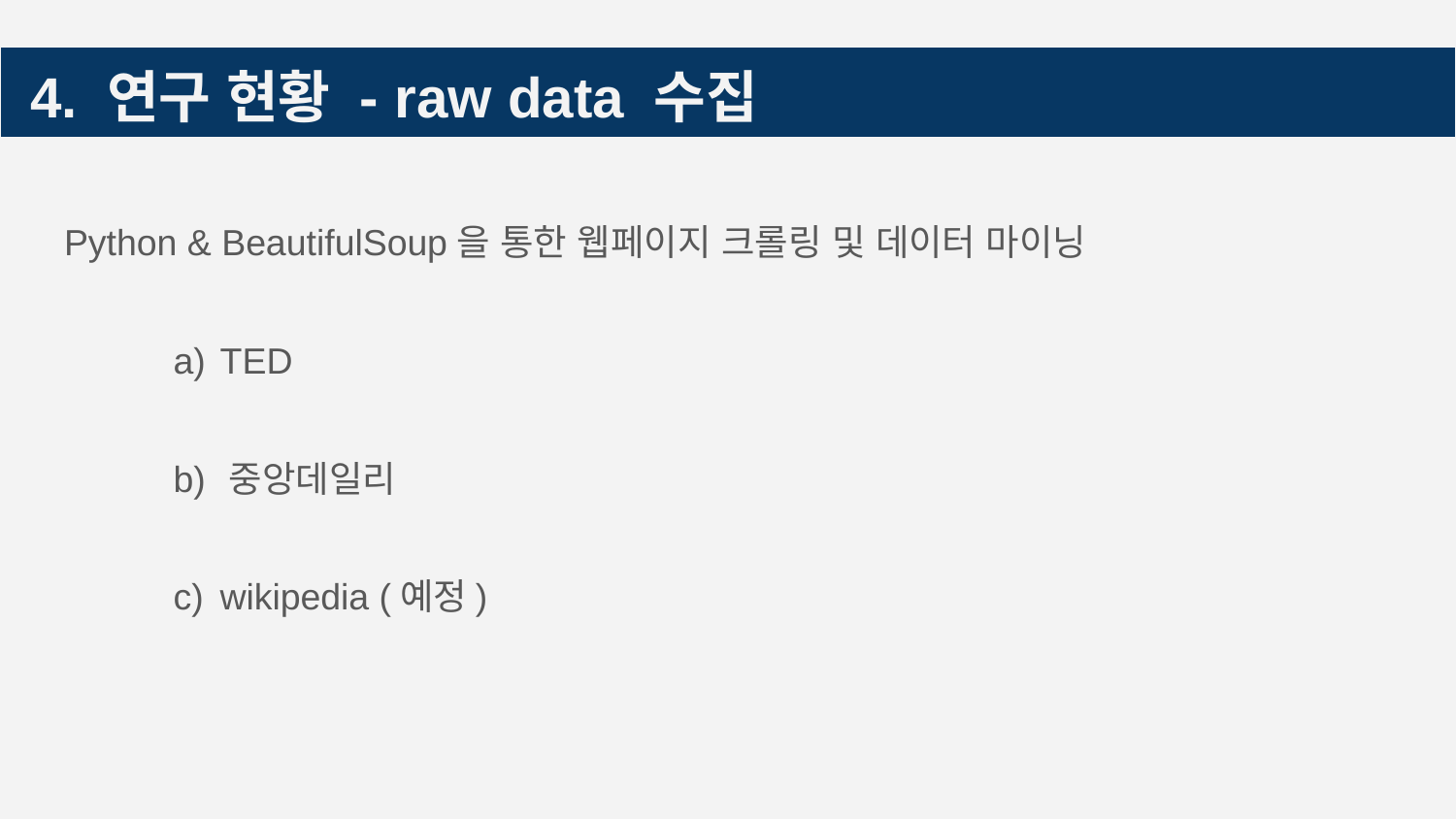

# 4. 연구 현황 - raw data 수집
Python & BeautifulSoup을 통한 웹페이지 크롤링 및 데이터 마이닝
 TED
 중앙데일리
 wikipedia (예정)